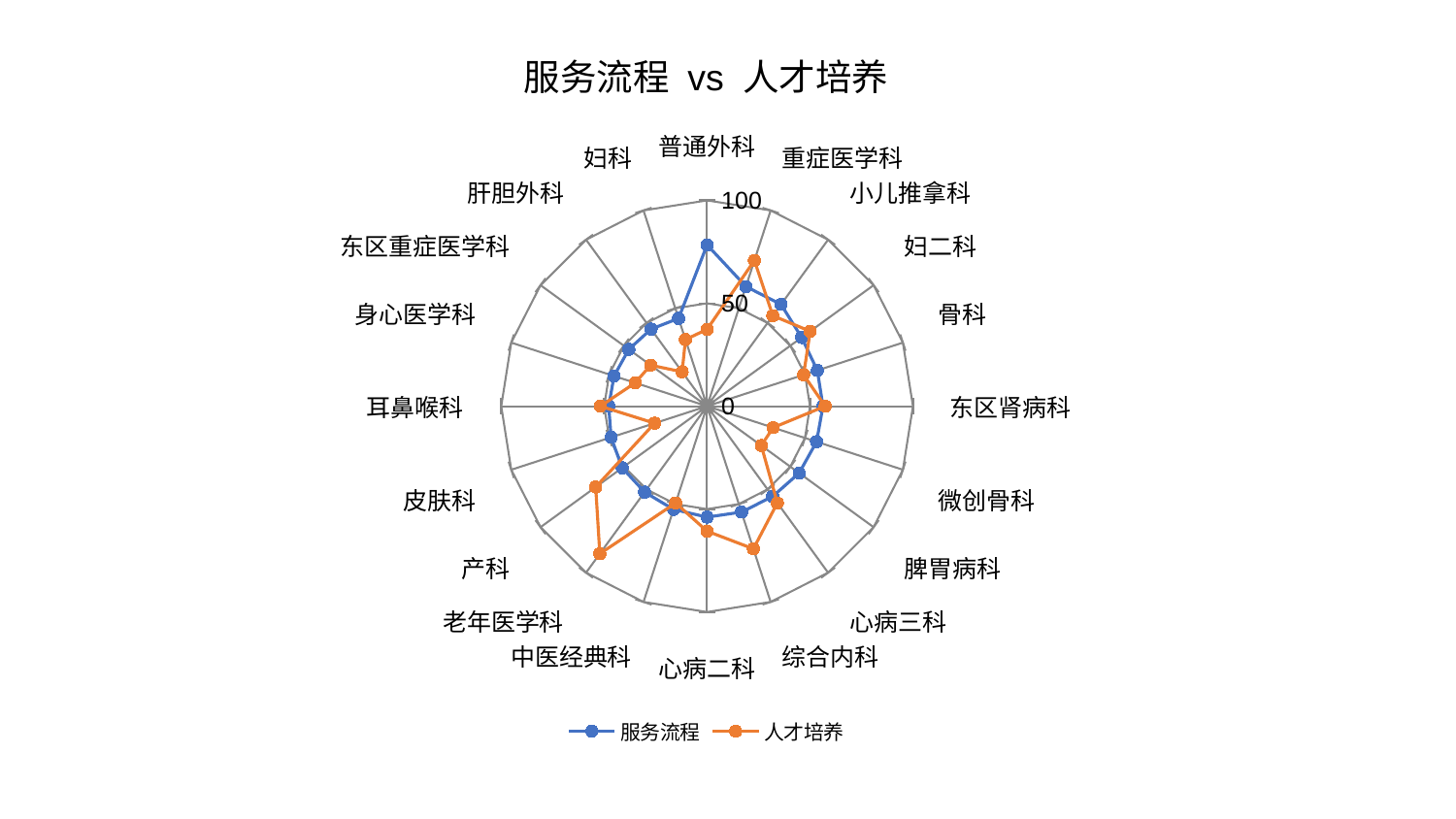

### Chart: 服务流程 vs 人才培养

| Category | 服务流程 | 人才培养 |
|---|---|---|
| 普通外科 | 78.39145071439467 | 37.34355280998432 |
| 重症医学科 | 61.14123518853105 | 74.4405846431161 |
| 小儿推拿科 | 61.123687123795385 | 54.368348447875995 |
| 妇二科 | 56.79928856687887 | 61.93731307326373 |
| 骨科 | 56.30894346167187 | 49.30068877874649 |
| 东区肾病科 | 56.29593280940472 | 57.35904603315578 |
| 微创骨科 | 55.926260687669455 | 33.7460927392805 |
| 脾胃病科 | 55.29266115111769 | 32.57062569315226 |
| 心病三科 | 54.204801119382125 | 58.10938146584542 |
| 综合内科 | 54.12017139755789 | 72.88131108780657 |
| 心病二科 | 53.906501473462534 | 60.71941372793228 |
| 中医经典科 | 52.721572352263436 | 49.48757536587413 |
| 老年医学科 | 51.6235085853677 | 88.62706083143094 |
| 产科 | 50.971111593137834 | 66.88000852996451 |
| 皮肤科 | 49.009932364080605 | 26.806689833055902 |
| 耳鼻喉科 | 47.79297608612322 | 51.86389617000225 |
| 身心医学科 | 47.53637022351755 | 36.75035493925483 |
| 东区重症医学科 | 47.00031119387123 | 33.905061377241026 |
| 肝胆外科 | 46.295136921343186 | 20.65006945928553 |
| 妇科 | 44.85552380514751 | 34.03725025539227 |
52